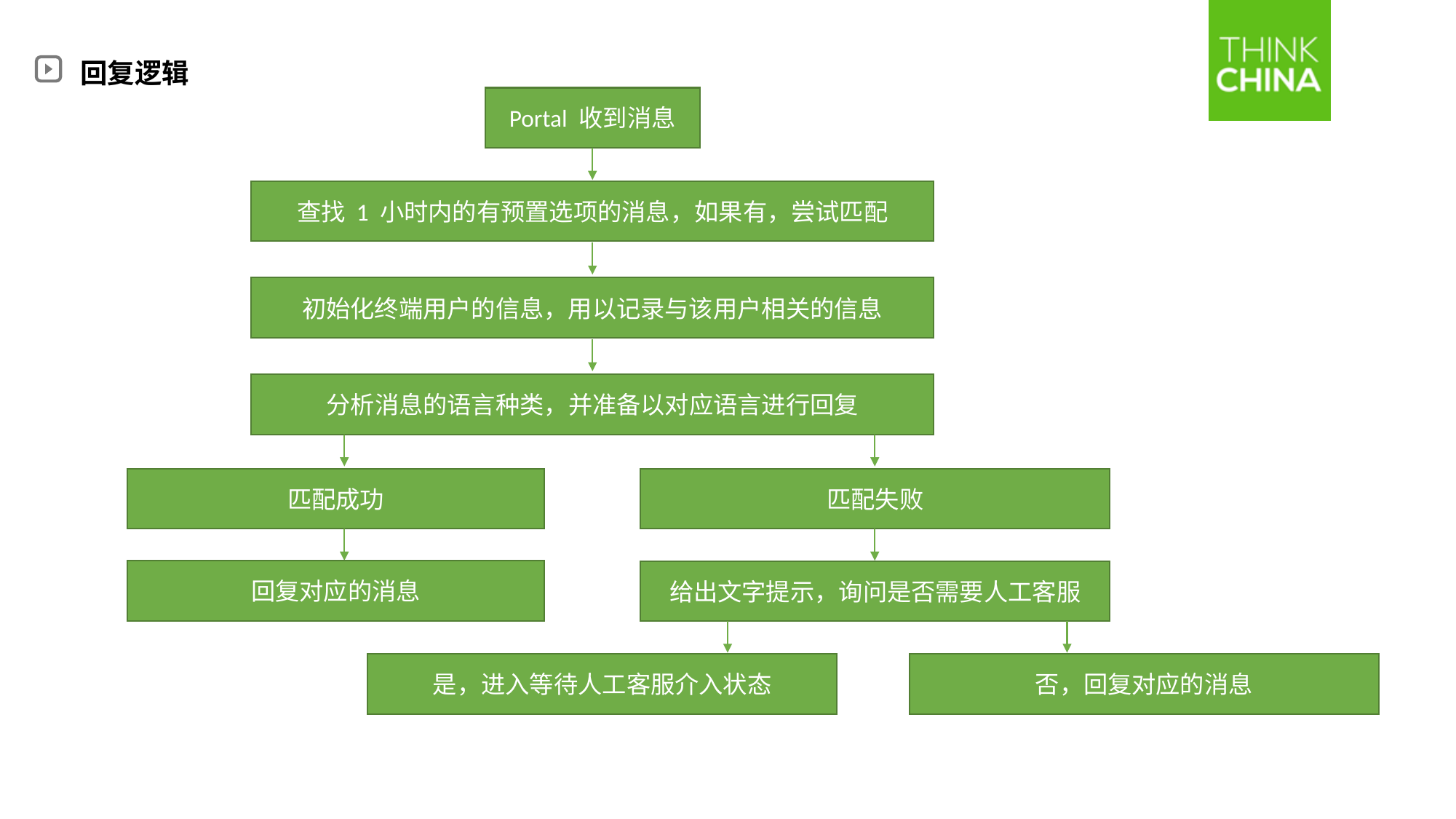

回复逻辑
Portal 收到消息
查找 1 小时内的有预置选项的消息，如果有，尝试匹配
初始化终端用户的信息，用以记录与该用户相关的信息
分析消息的语言种类，并准备以对应语言进行回复
匹配成功
匹配失败
回复对应的消息
给出文字提示，询问是否需要人工客服
是，进入等待人工客服介入状态
否，回复对应的消息